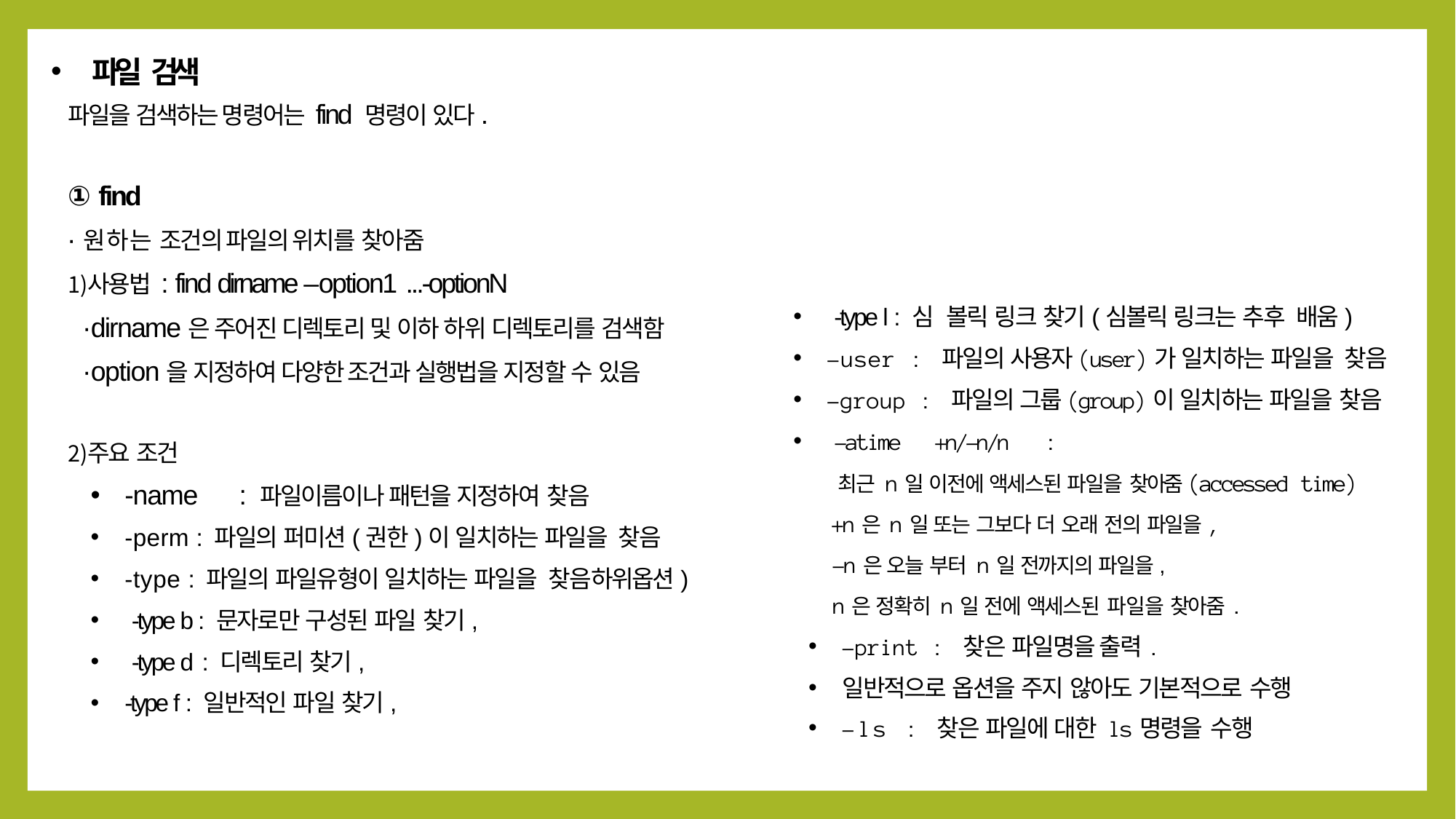

파일 검색
파일을 검색하는 명령어는 find 명령이 있다.

① find
∙원하는 조건의 파일의 위치를 찾아줌
사용법 : find dirname –option1 ...-optionN
∙dirname은 주어진 디렉토리 및 이하 하위 디렉토리를 검색함
∙option을 지정하여 다양한 조건과 실행법을 지정할 수 있음

주요 조건
-name	: 파일이름이나 패턴을 지정하여 찾음
-perm : 파일의 퍼미션(권한)이 일치하는 파일을 찾음
-type : 파일의 파일유형이 일치하는 파일을 찾음하위옵션)
 -type b : 문자로만 구성된 파일 찾기,
 -type d  : 디렉토리 찾기,
-type f : 일반적인 파일 찾기,

 -type l : 심  볼릭 링크 찾기(심볼릭 링크는 추후 배움)
-user : 파일의 사용자(user)가 일치하는 파일을 찾음
-group : 파일의 그룹(group)이 일치하는 파일을 찾음
 -atime   +n/-n/n   :
        최근 n일 이전에 액세스된 파일을 찾아줌(accessed time)
    +n은 n일 또는 그보다 더 오래 전의 파일을,
    -n은 오늘 부터 n일 전까지의 파일을,
    n은 정확히 n일 전에 액세스된 파일을 찾아줌.
-print : 찾은 파일명을 출력.
일반적으로 옵션을 주지 않아도 기본적으로 수행
-ls : 찾은 파일에 대한 ls명령을 수행